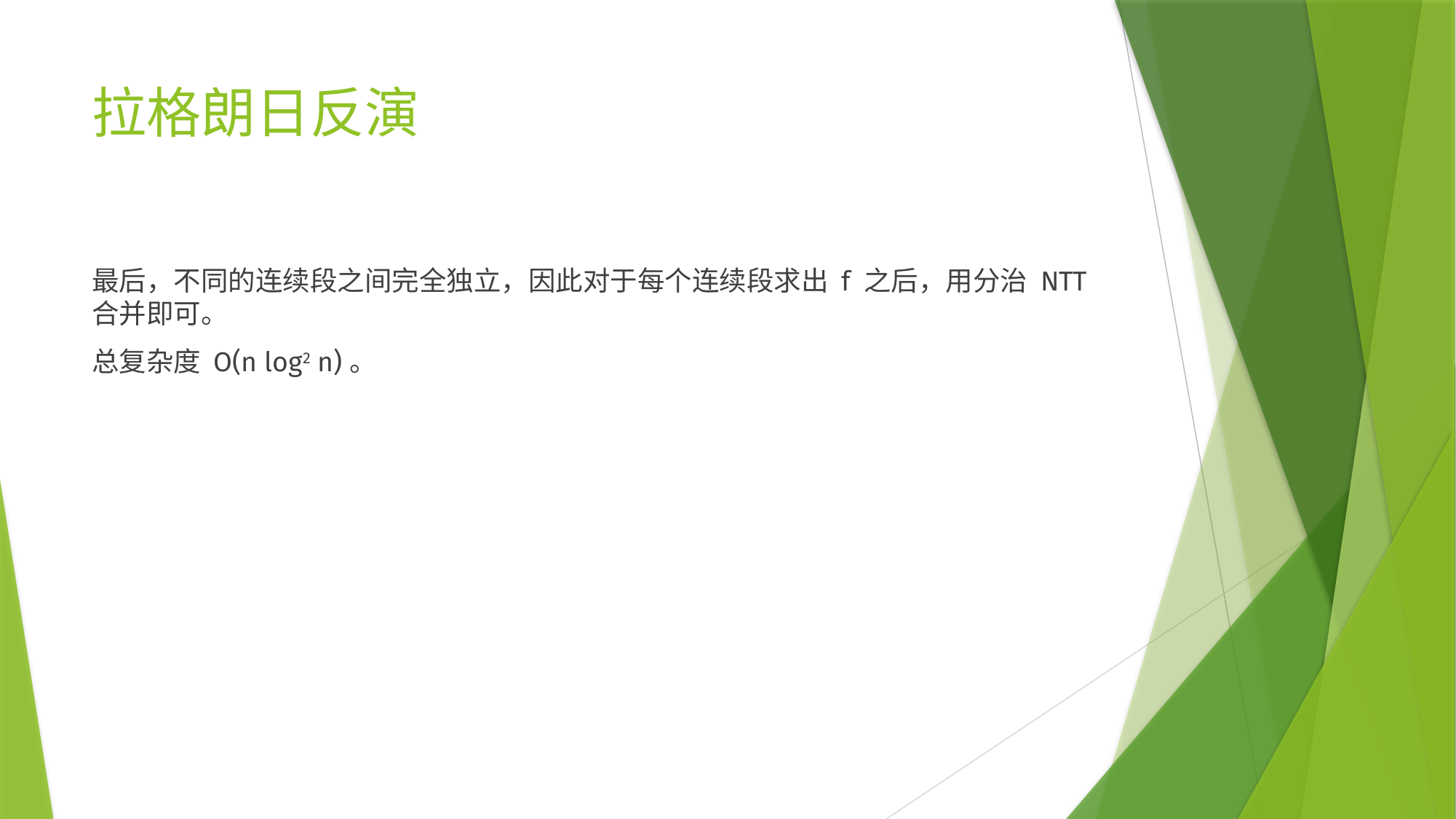

# 拉格朗日反演
最后，不同的连续段之间完全独立，因此对于每个连续段求出 f 之后，用分治 NTT 合并即可。
总复杂度 O(n log2 n)。